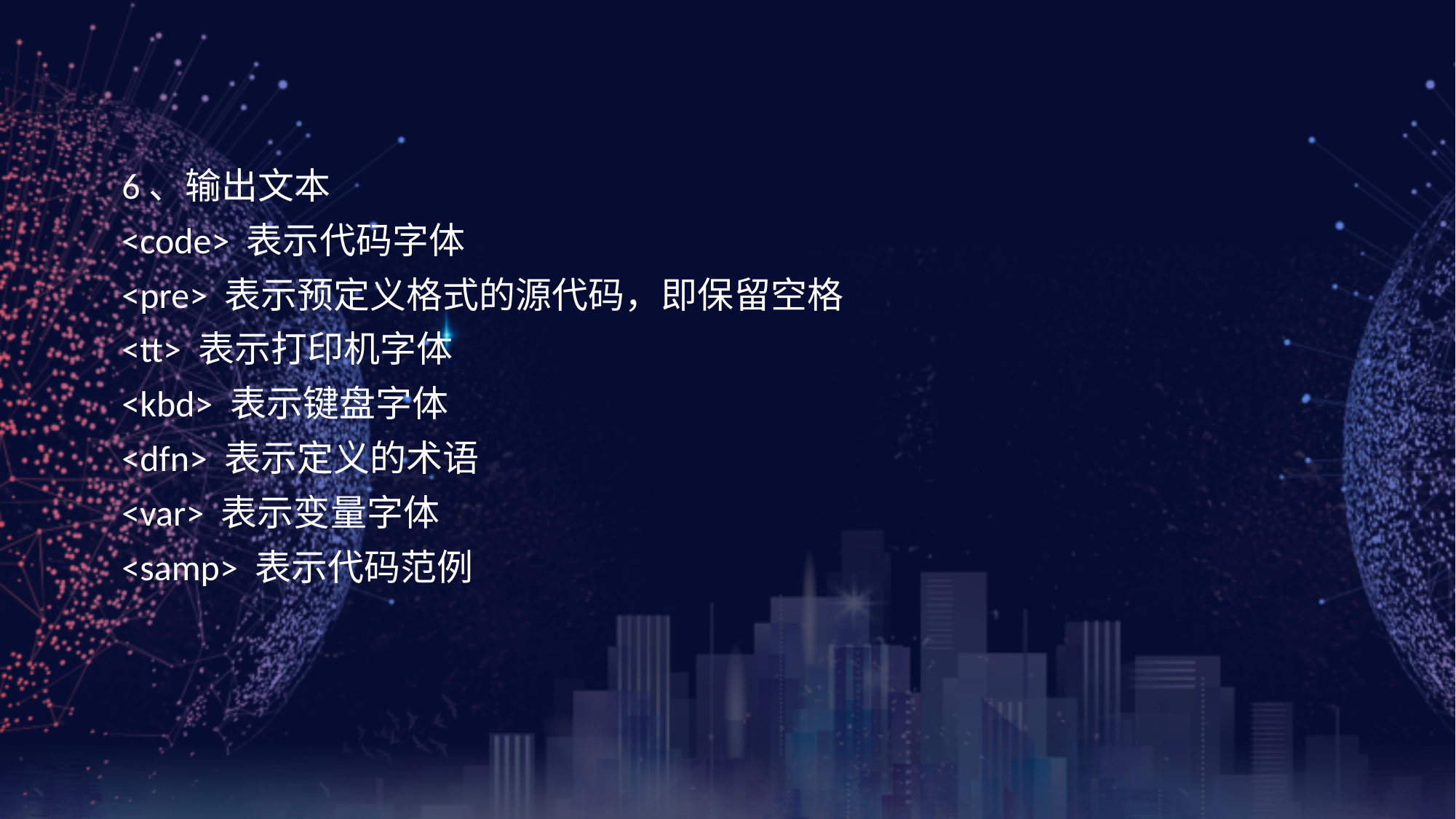

6、输出文本
<code> 表示代码字体
<pre> 表示预定义格式的源代码，即保留空格
<tt> 表示打印机字体
<kbd> 表示键盘字体
<dfn> 表示定义的术语
<var> 表示变量字体
<samp> 表示代码范例